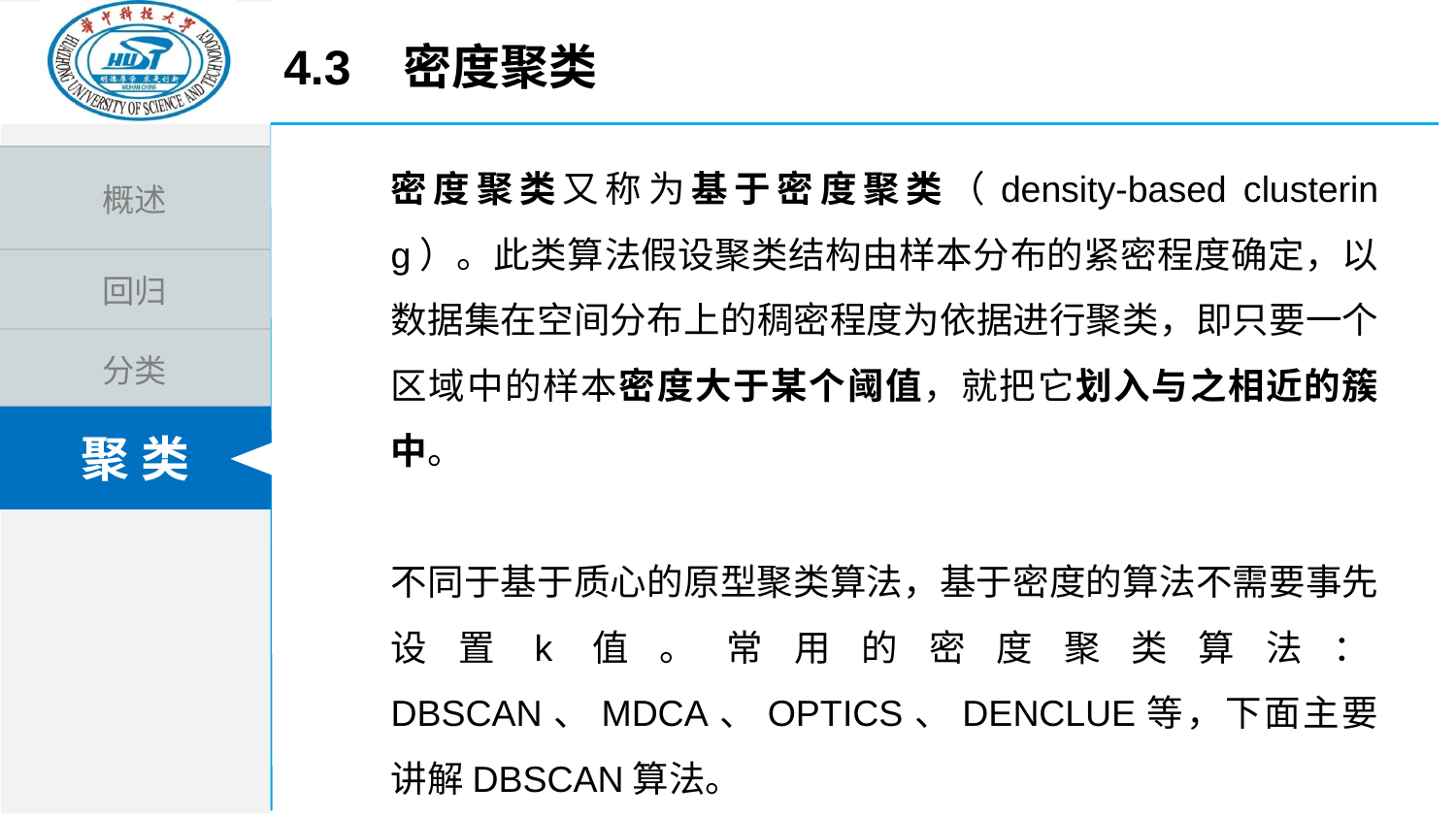

4.3   密度聚类

密度聚类又称为基于密度聚类（density-based clustering）。此类算法假设聚类结构由样本分布的紧密程度确定，以数据集在空间分布上的稠密程度为依据进行聚类，即只要一个区域中的样本密度大于某个阈值，就把它划入与之相近的簇中。

不同于基于质心的原型聚类算法，基于密度的算法不需要事先设置k值。常用的密度聚类算法：DBSCAN、MDCA、OPTICS、DENCLUE等，下面主要讲解DBSCAN算法。